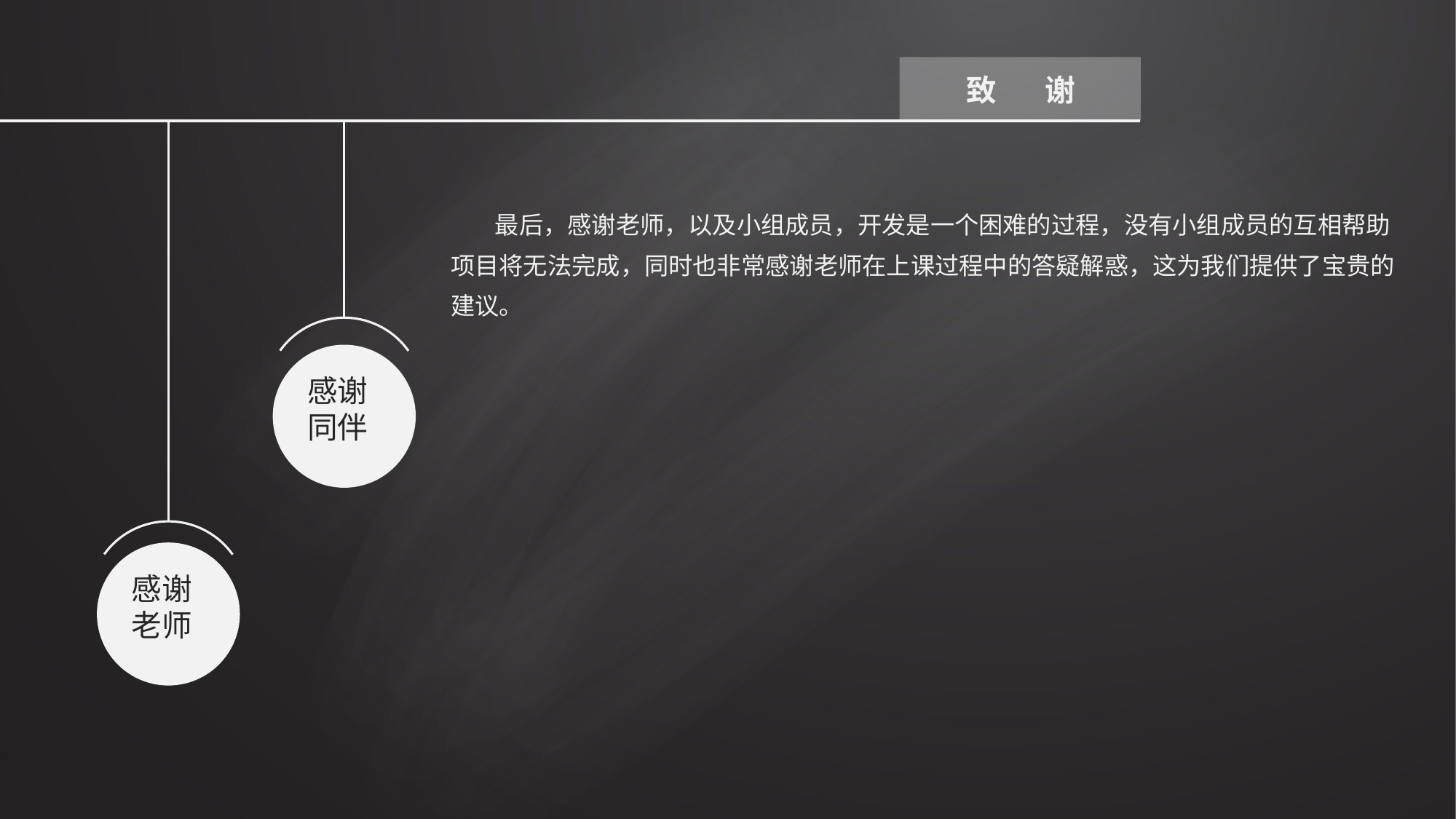

致       谢

感谢
同伴

感谢
老师
       最后，感谢老师，以及小组成员，开发是一个困难的过程，没有小组成员的互相帮助项目将无法完成，同时也非常感谢老师在上课过程中的答疑解惑，这为我们提供了宝贵的建议。